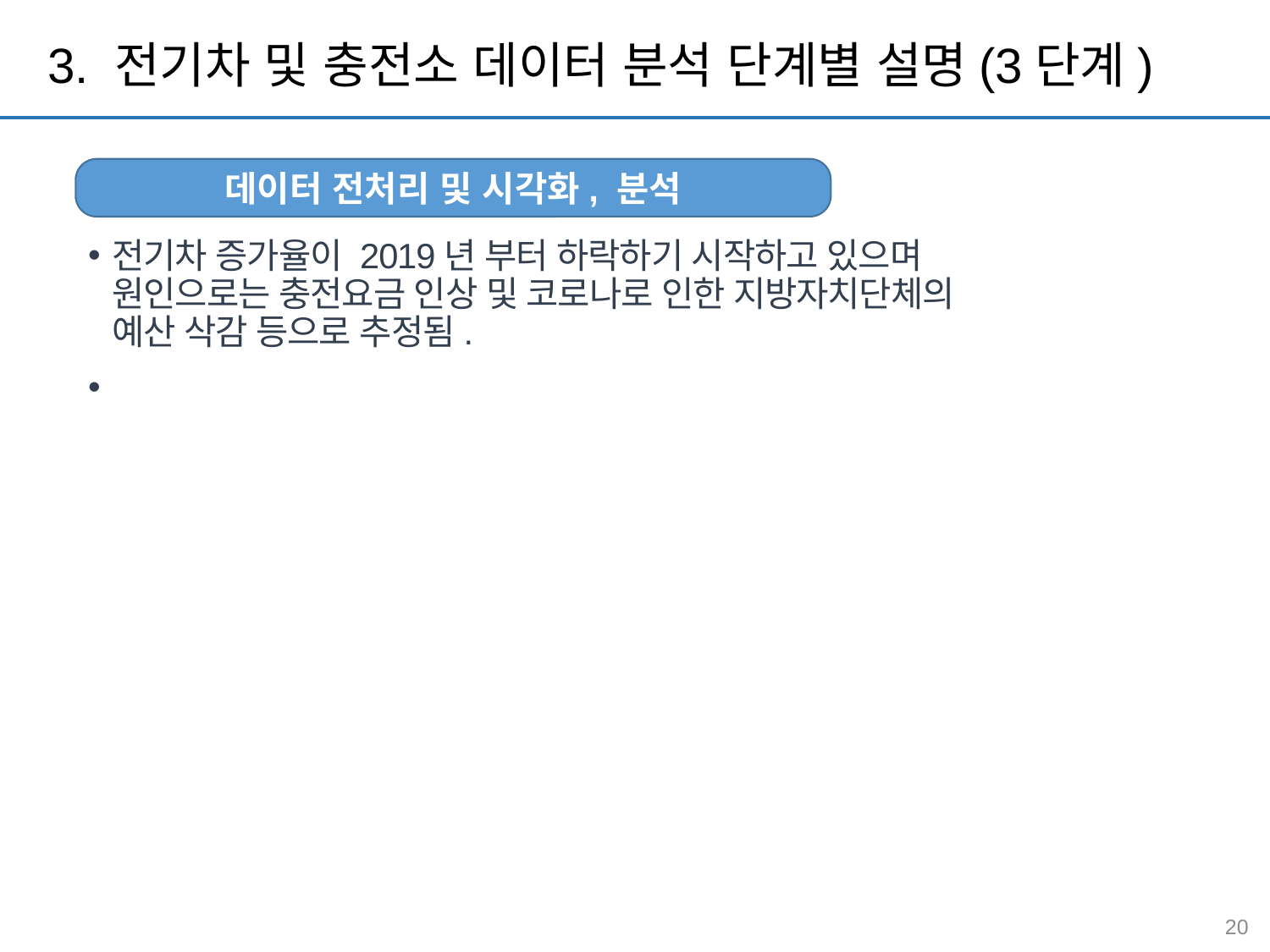

3. 전기차 및 충전소 데이터 분석 단계별 설명(3단계)
데이터 전처리 및 시각화, 분석
전기차 증가율이 2019년 부터 하락하기 시작하고 있으며 원인으로는 충전요금 인상 및 코로나로 인한 지방자치단체의 예산 삭감 등으로 추정됨.